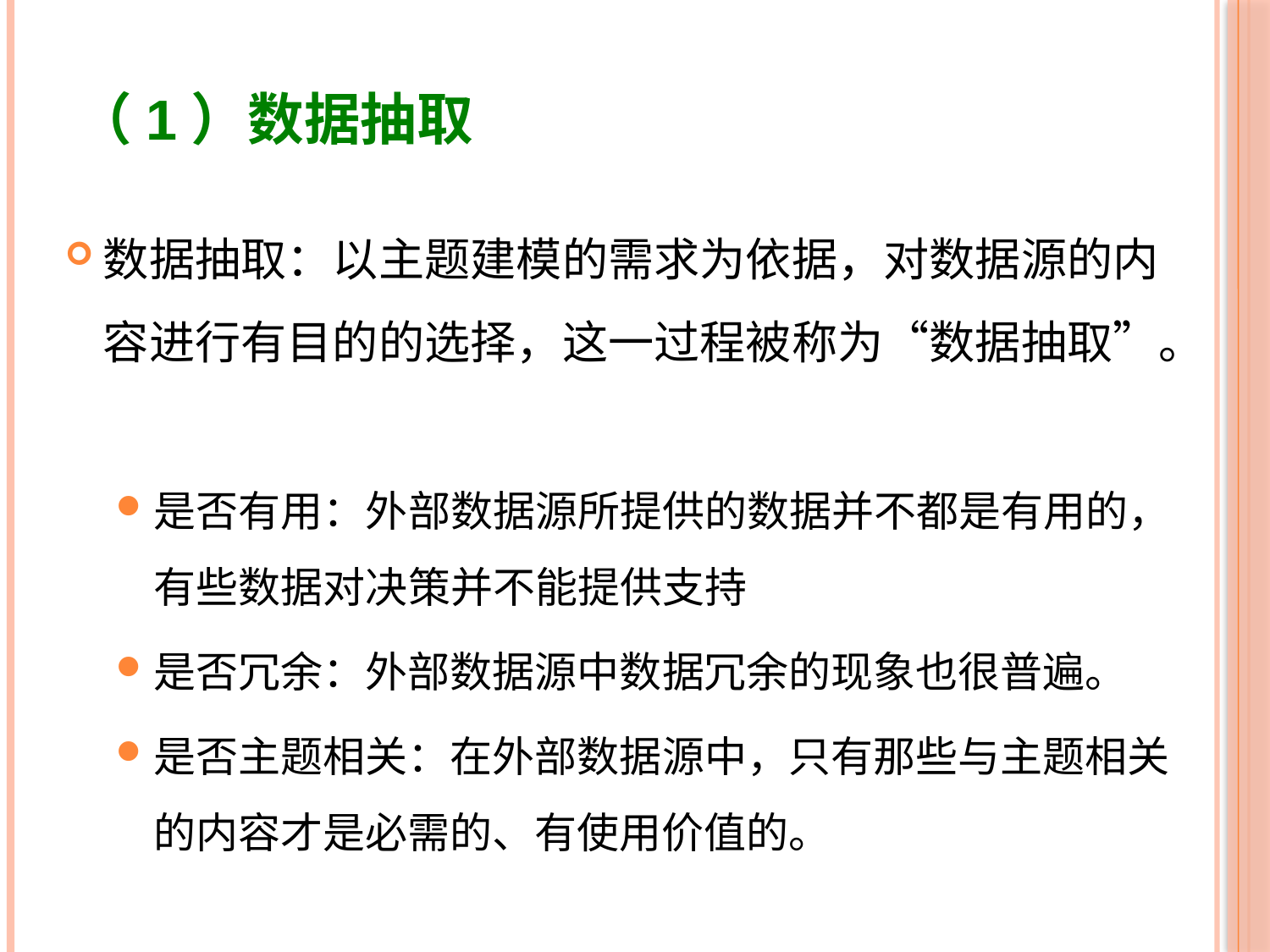

# （1）数据抽取
数据抽取：以主题建模的需求为依据，对数据源的内容进行有目的的选择，这一过程被称为“数据抽取”。
是否有用：外部数据源所提供的数据并不都是有用的，有些数据对决策并不能提供支持
是否冗余：外部数据源中数据冗余的现象也很普遍。
是否主题相关：在外部数据源中，只有那些与主题相关的内容才是必需的、有使用价值的。